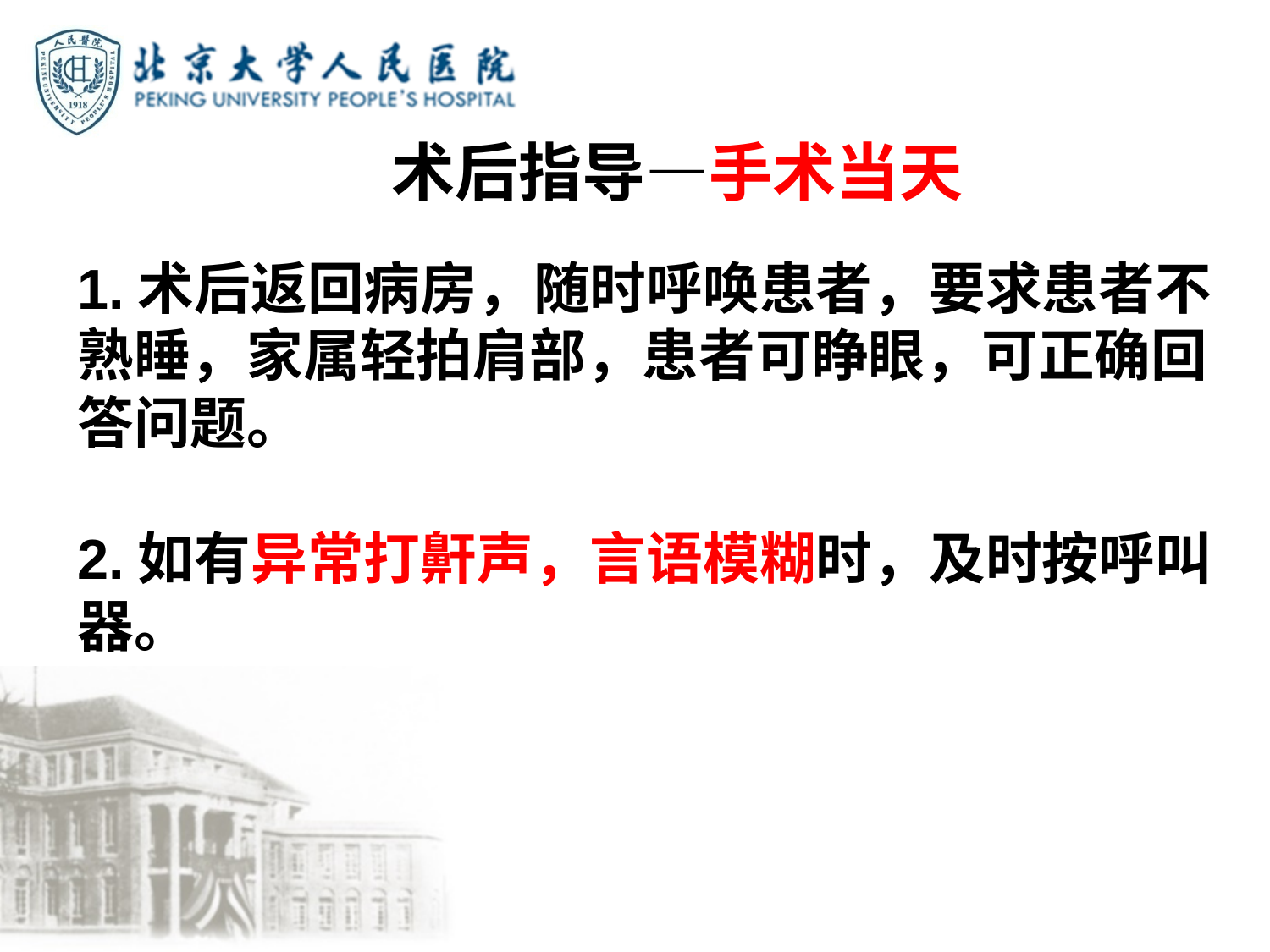

术后指导—手术当天
1.术后返回病房，随时呼唤患者，要求患者不熟睡，家属轻拍肩部，患者可睁眼，可正确回答问题。

2.如有异常打鼾声，言语模糊时，及时按呼叫器。